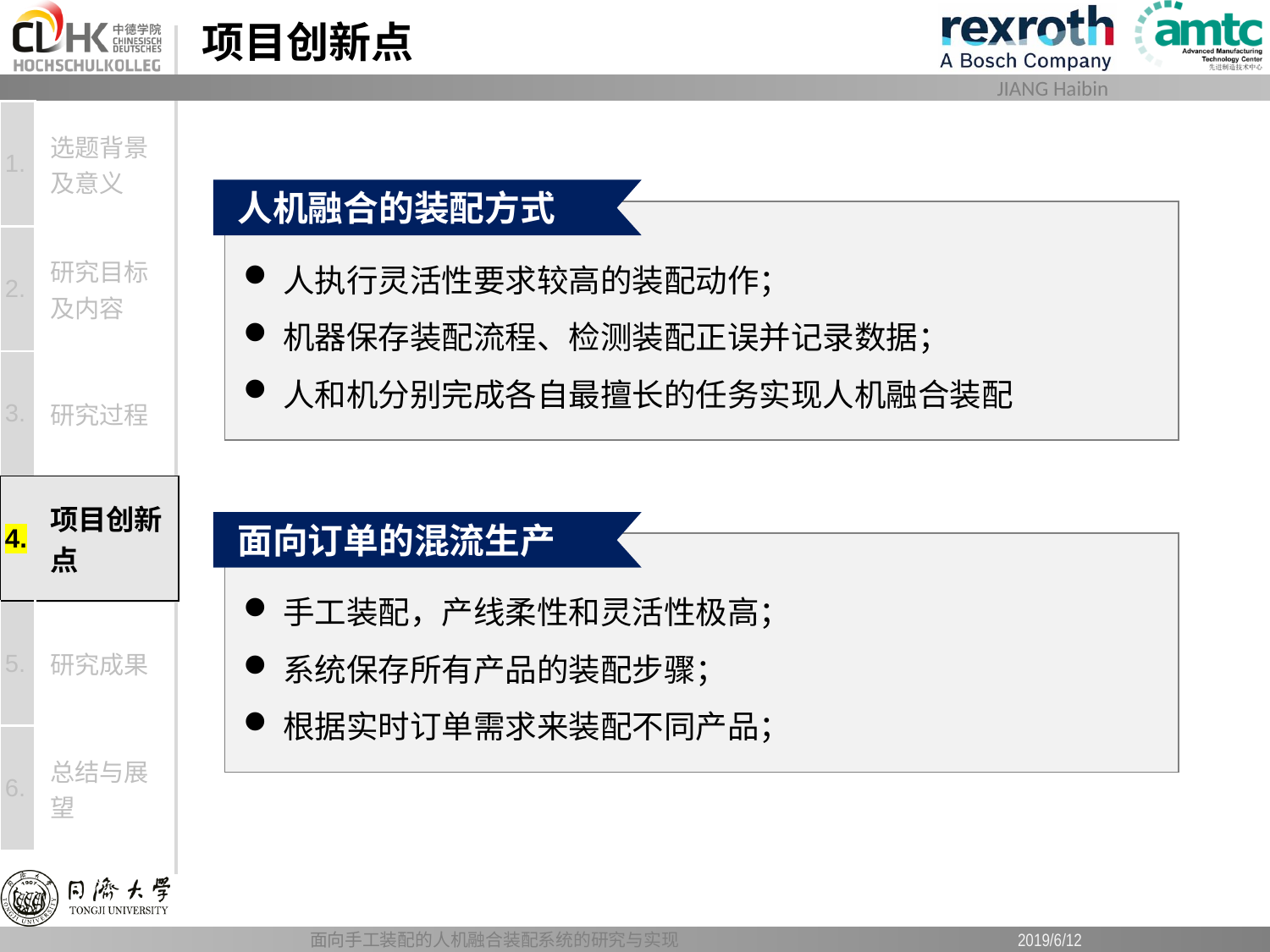

# 项目创新点
| 1. | 选题背景及意义 |
| --- | --- |
| 2. | 研究目标及内容 |
| 3. | 研究过程 |
| 4. | 项目创新点 |
| 5. | 研究成果 |
| 6. | 总结与展望 |

人机融合的装配方式

人执行灵活性要求较高的装配动作；
机器保存装配流程、检测装配正误并记录数据；
人和机分别完成各自最擅长的任务实现人机融合装配

面向订单的混流生产

手工装配，产线柔性和灵活性极高；
系统保存所有产品的装配步骤；
根据实时订单需求来装配不同产品；
面向手工装配的人机融合装配系统的研究与实现
2019/6/12